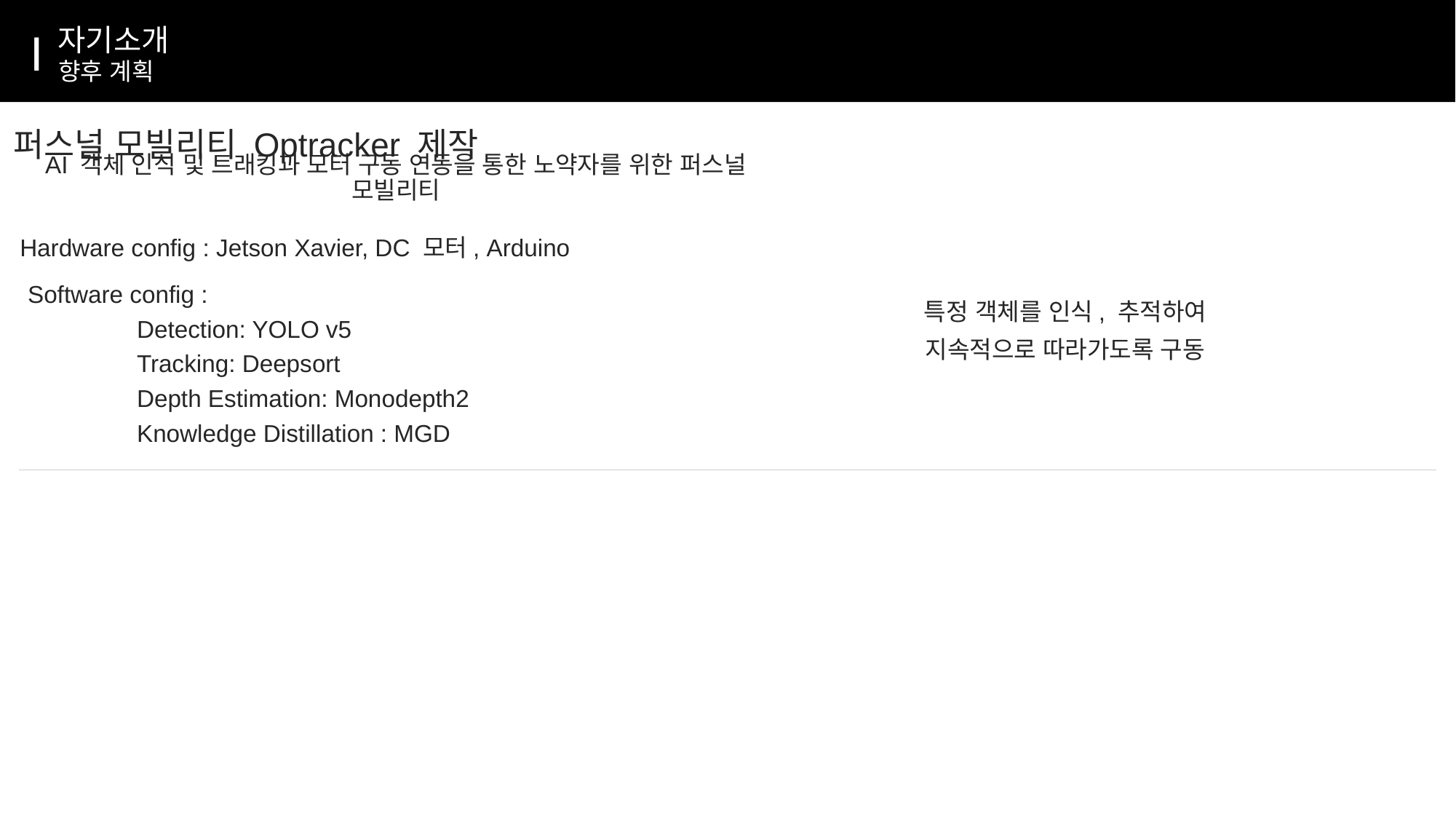

Ⅰ
자기소개
향후 계획
퍼스널 모빌리티 Optracker 제작
AI 객체 인식 및 트래킹과 모터 구동 연동을 통한 노약자를 위한 퍼스널 모빌리티
Software config :
	Detection: YOLO v5
	Tracking: Deepsort
	Depth Estimation: Monodepth2
	Knowledge Distillation : MGD
Hardware config : Jetson Xavier, DC 모터, Arduino

특정 객체를 인식, 추적하여
지속적으로 따라가도록 구동